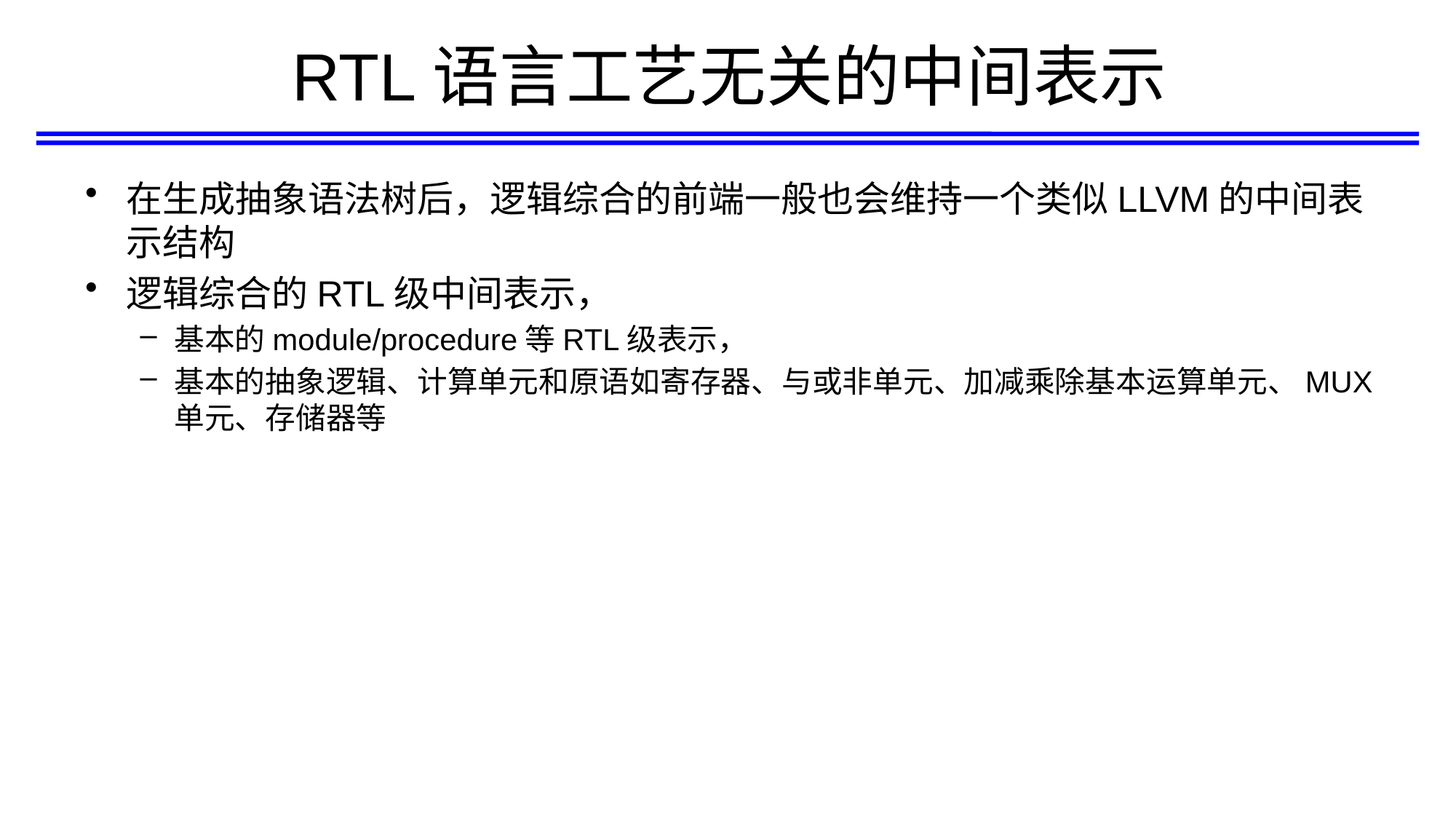

# RTL语言工艺无关的中间表示
在生成抽象语法树后，逻辑综合的前端一般也会维持一个类似LLVM的中间表示结构
逻辑综合的RTL级中间表示，
基本的module/procedure等RTL级表示，
基本的抽象逻辑、计算单元和原语如寄存器、与或非单元、加减乘除基本运算单元、MUX单元、存储器等